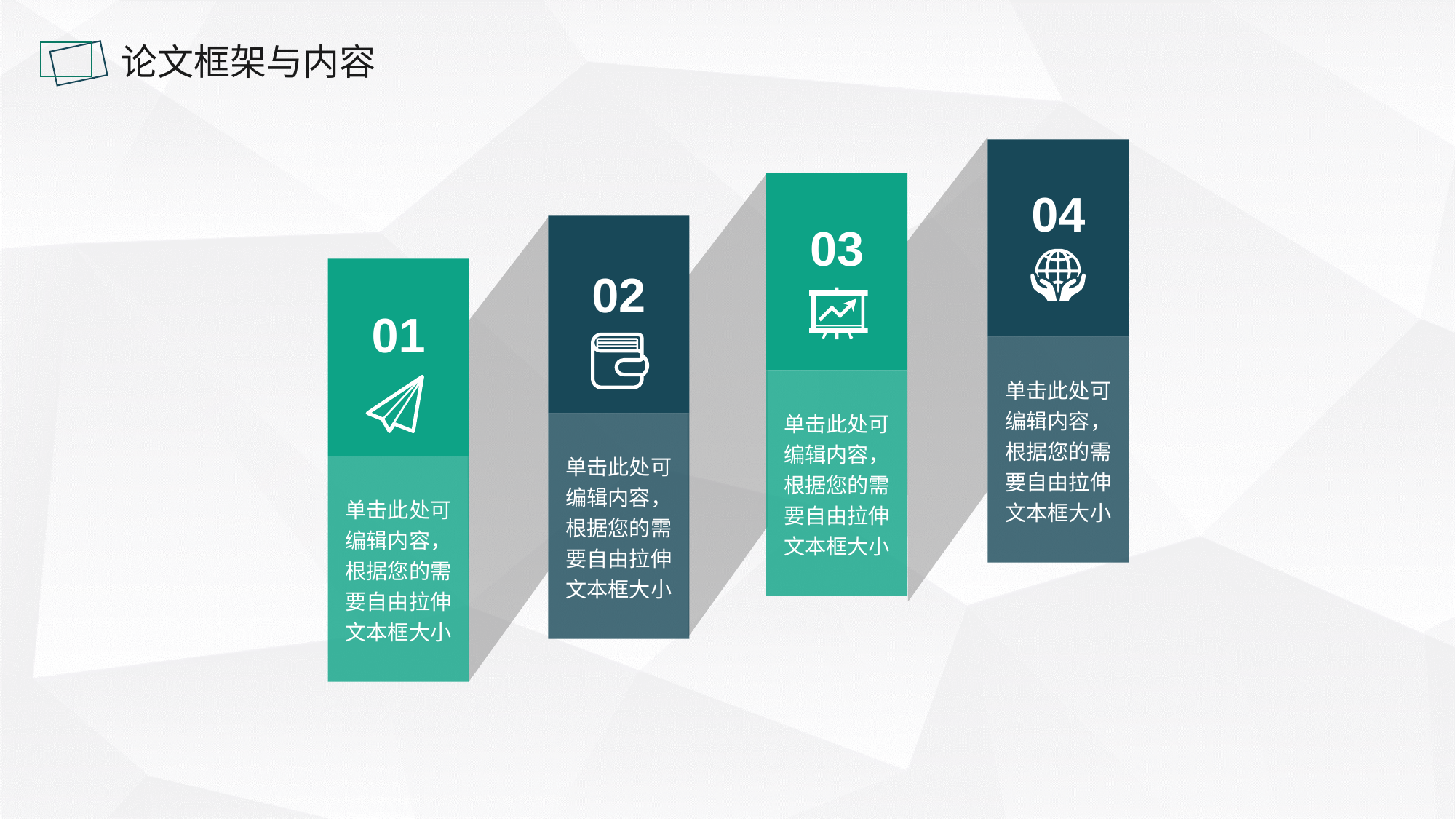

论文框架与内容

04
03

02

01

单击此处可编辑内容，根据您的需要自由拉伸文本框大小

单击此处可编辑内容，根据您的需要自由拉伸文本框大小

单击此处可编辑内容，根据您的需要自由拉伸文本框大小

单击此处可编辑内容，根据您的需要自由拉伸文本框大小